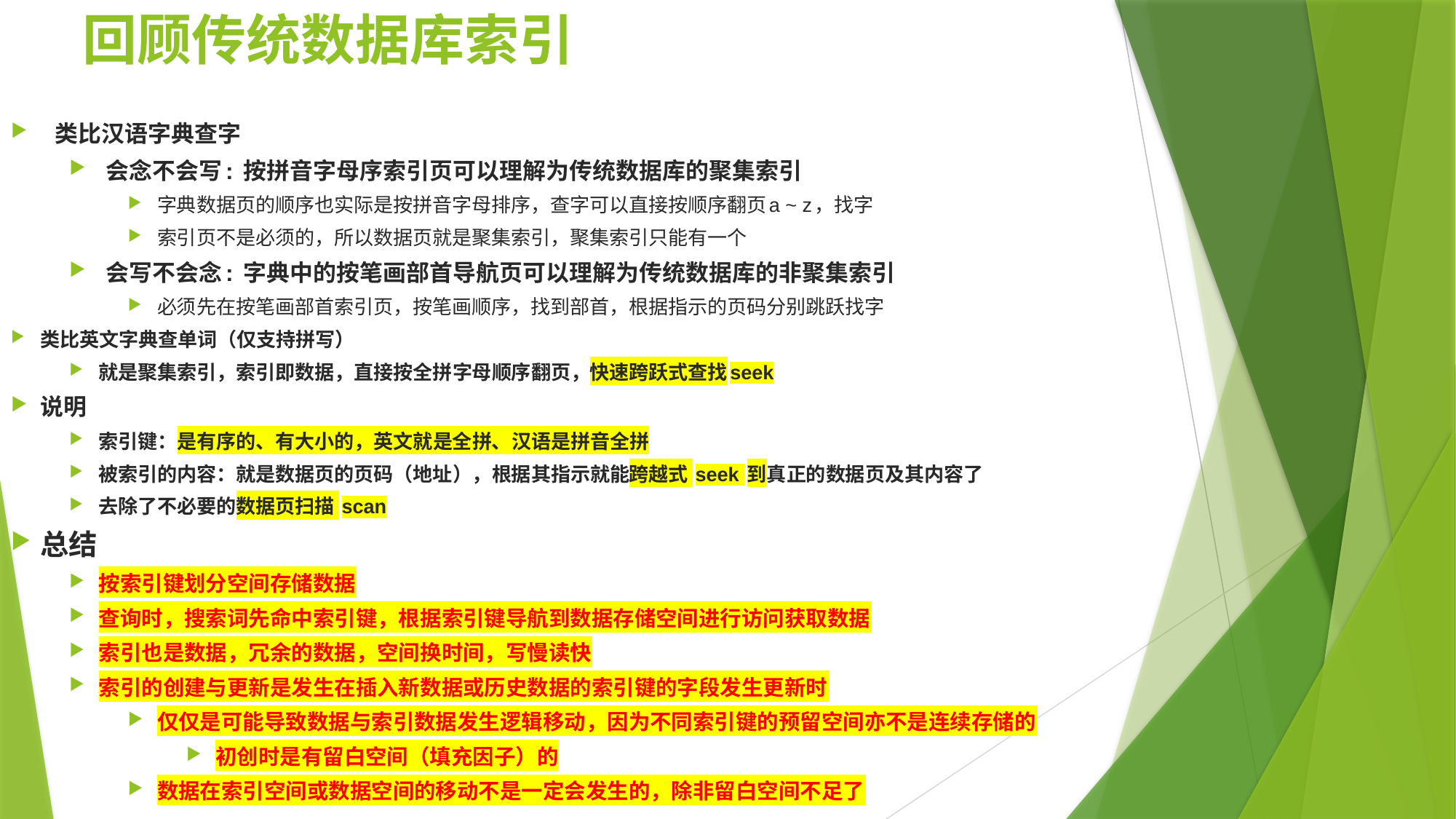

# 回顾传统数据库索引
类比汉语字典查字
会念不会写: 按拼音字母序索引页可以理解为传统数据库的聚集索引
字典数据页的顺序也实际是按拼音字母排序，查字可以直接按顺序翻页a ~ z，找字
索引页不是必须的，所以数据页就是聚集索引，聚集索引只能有一个
会写不会念: 字典中的按笔画部首导航页可以理解为传统数据库的非聚集索引
必须先在按笔画部首索引页，按笔画顺序，找到部首，根据指示的页码分别跳跃找字
类比英文字典查单词（仅支持拼写）
就是聚集索引，索引即数据，直接按全拼字母顺序翻页，快速跨跃式查找seek
说明
索引键：是有序的、有大小的，英文就是全拼、汉语是拼音全拼
被索引的内容：就是数据页的页码（地址），根据其指示就能跨越式 seek 到真正的数据页及其内容了
去除了不必要的数据页扫描 scan
总结
按索引键划分空间存储数据
查询时，搜索词先命中索引键，根据索引键导航到数据存储空间进行访问获取数据
索引也是数据，冗余的数据，空间换时间，写慢读快
索引的创建与更新是发生在插入新数据或历史数据的索引键的字段发生更新时
仅仅是可能导致数据与索引数据发生逻辑移动，因为不同索引键的预留空间亦不是连续存储的
初创时是有留白空间（填充因子）的
数据在索引空间或数据空间的移动不是一定会发生的，除非留白空间不足了